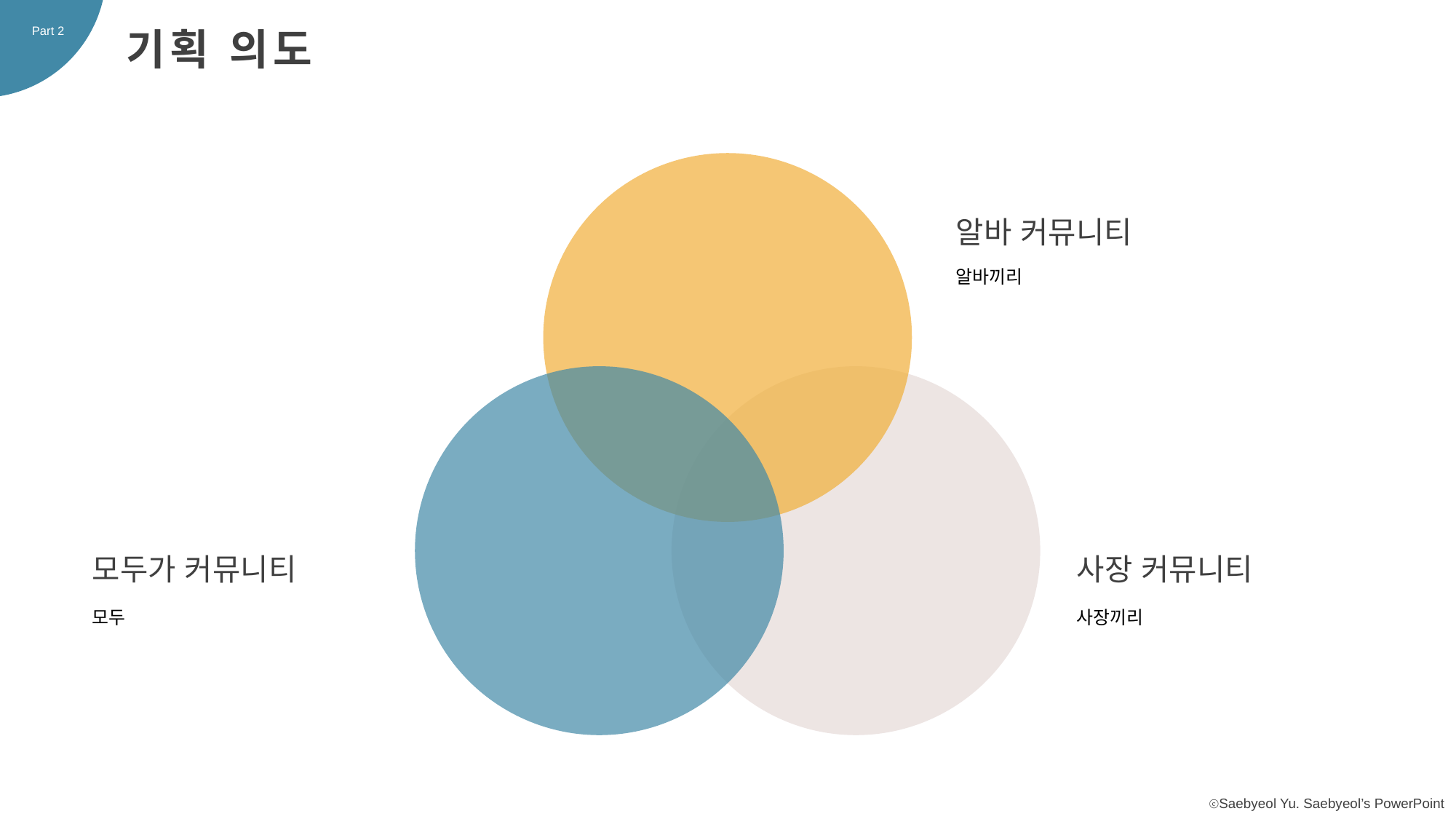

Part 2
기획 의도

알바 커뮤니티
알바끼리

모두가 커뮤니티
사장 커뮤니티
모두
사장끼리